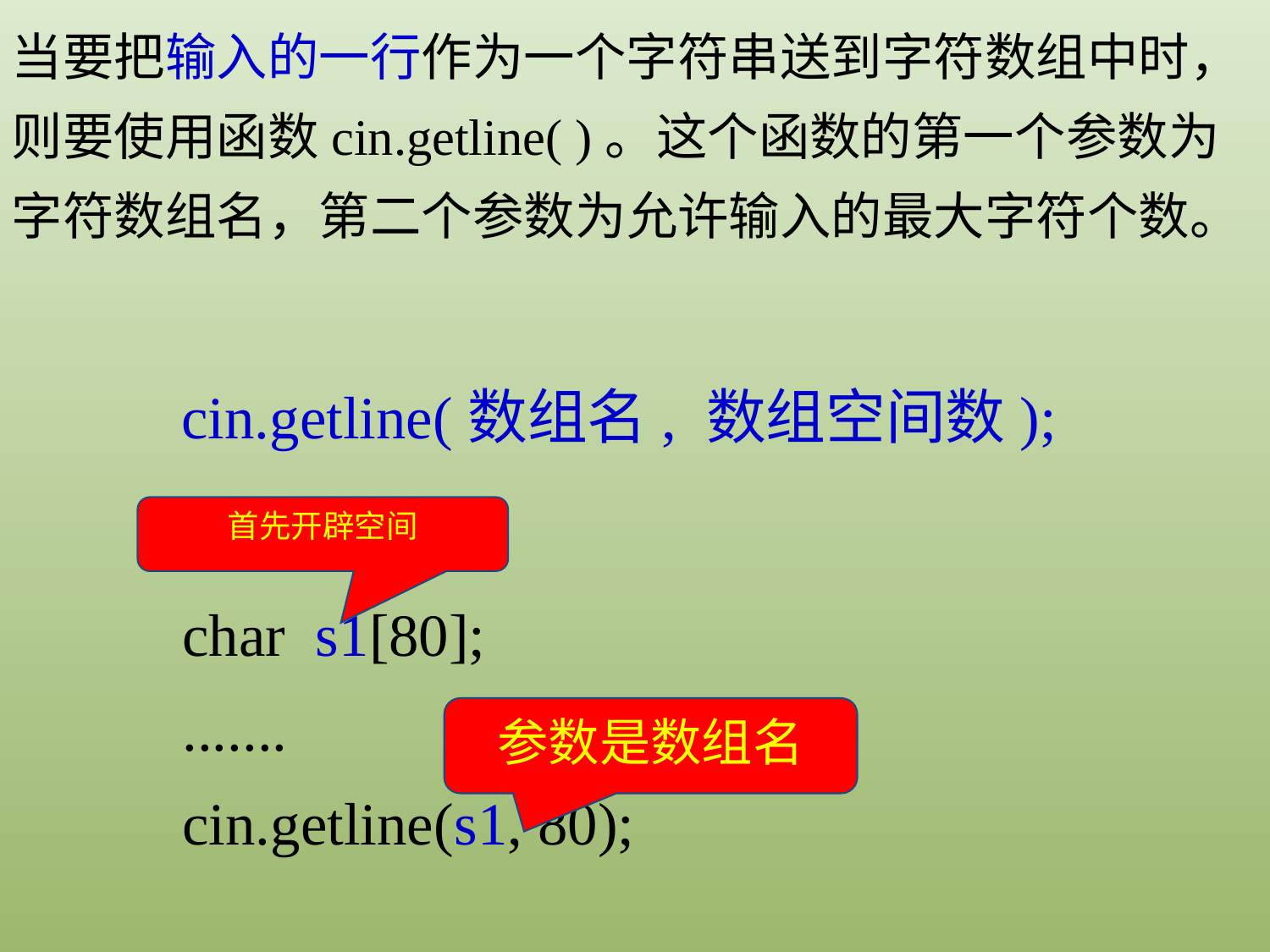

当要把输入的一行作为一个字符串送到字符数组中时，则要使用函数cin.getline( )。这个函数的第一个参数为字符数组名，第二个参数为允许输入的最大字符个数。
cin.getline(数组名, 数组空间数);
首先开辟空间
char  s1[80];
.......
cin.getline(s1, 80);
参数是数组名
350